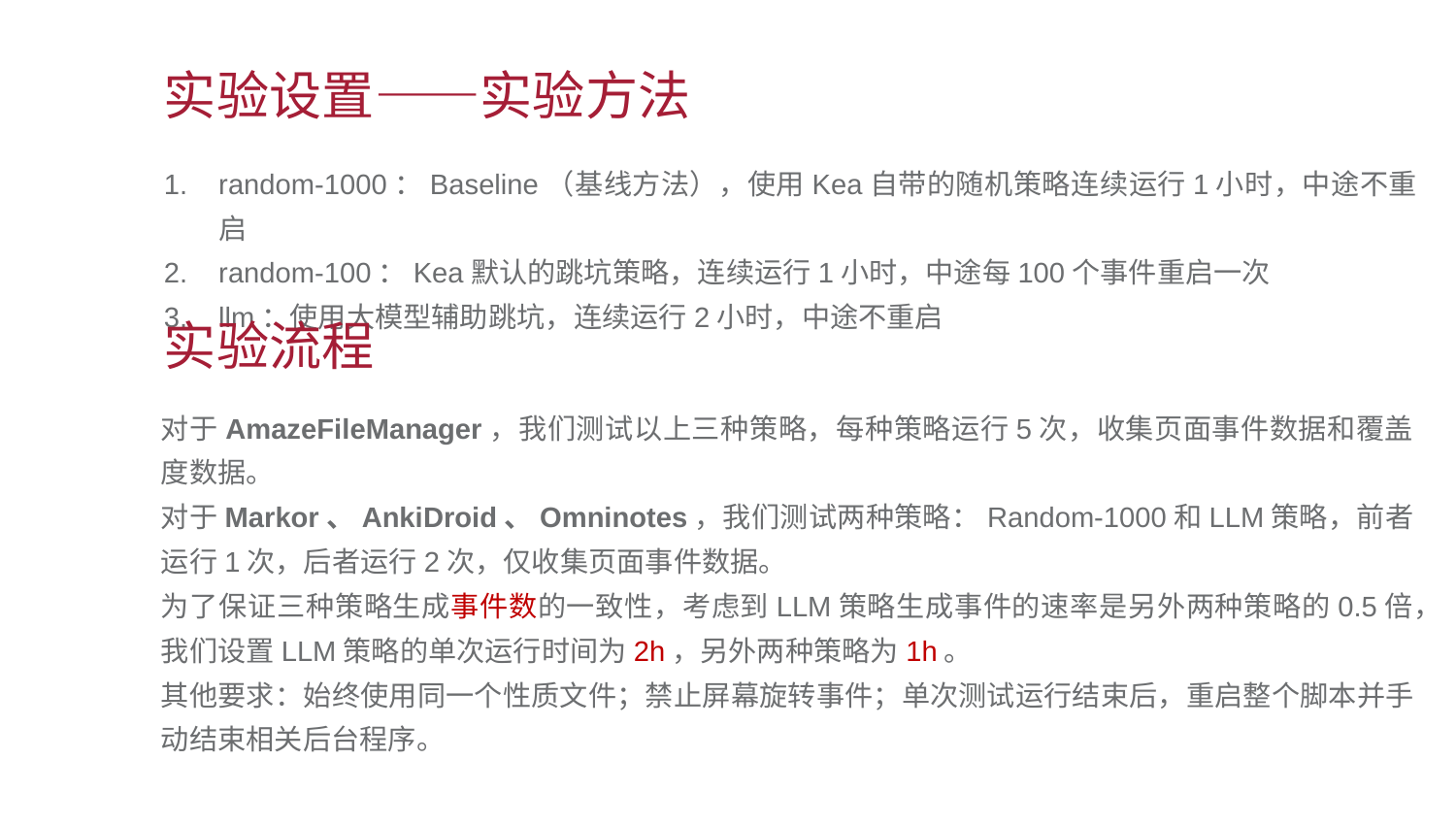

实验设置——实验方法
random-1000：Baseline（基线方法），使用Kea自带的随机策略连续运行1小时，中途不重启
random-100：Kea默认的跳坑策略，连续运行1小时，中途每100个事件重启一次
llm：使用大模型辅助跳坑，连续运行2小时，中途不重启
实验流程
对于AmazeFileManager，我们测试以上三种策略，每种策略运行5次，收集页面事件数据和覆盖度数据。
对于Markor、AnkiDroid、Omninotes，我们测试两种策略：Random-1000和LLM策略，前者运行1次，后者运行2次，仅收集页面事件数据。
为了保证三种策略生成事件数的一致性，考虑到LLM策略生成事件的速率是另外两种策略的0.5倍，我们设置LLM策略的单次运行时间为2h，另外两种策略为1h。
其他要求：始终使用同一个性质文件；禁止屏幕旋转事件；单次测试运行结束后，重启整个脚本并手动结束相关后台程序。